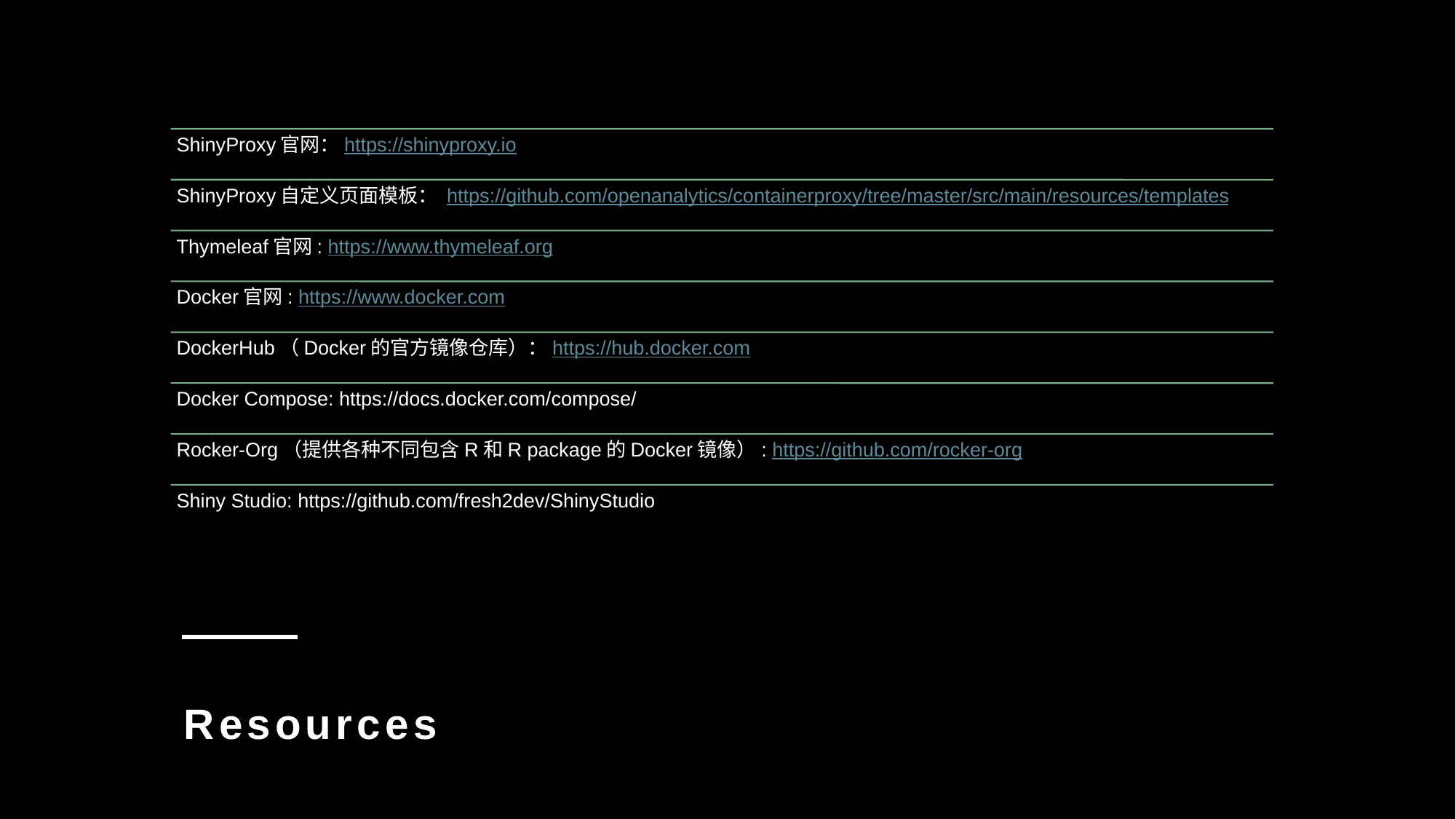

ShinyProxy官网：https://shinyproxy.io
ShinyProxy自定义页面模板： https://github.com/openanalytics/containerproxy/tree/master/src/main/resources/templates
Thymeleaf官网: https://www.thymeleaf.org
Docker官网: https://www.docker.com
DockerHub（Docker的官方镜像仓库）：https://hub.docker.com
Docker Compose: https://docs.docker.com/compose/
Rocker-Org（提供各种不同包含R和R package的Docker镜像）: https://github.com/rocker-org
Shiny Studio: https://github.com/fresh2dev/ShinyStudio
# Resources